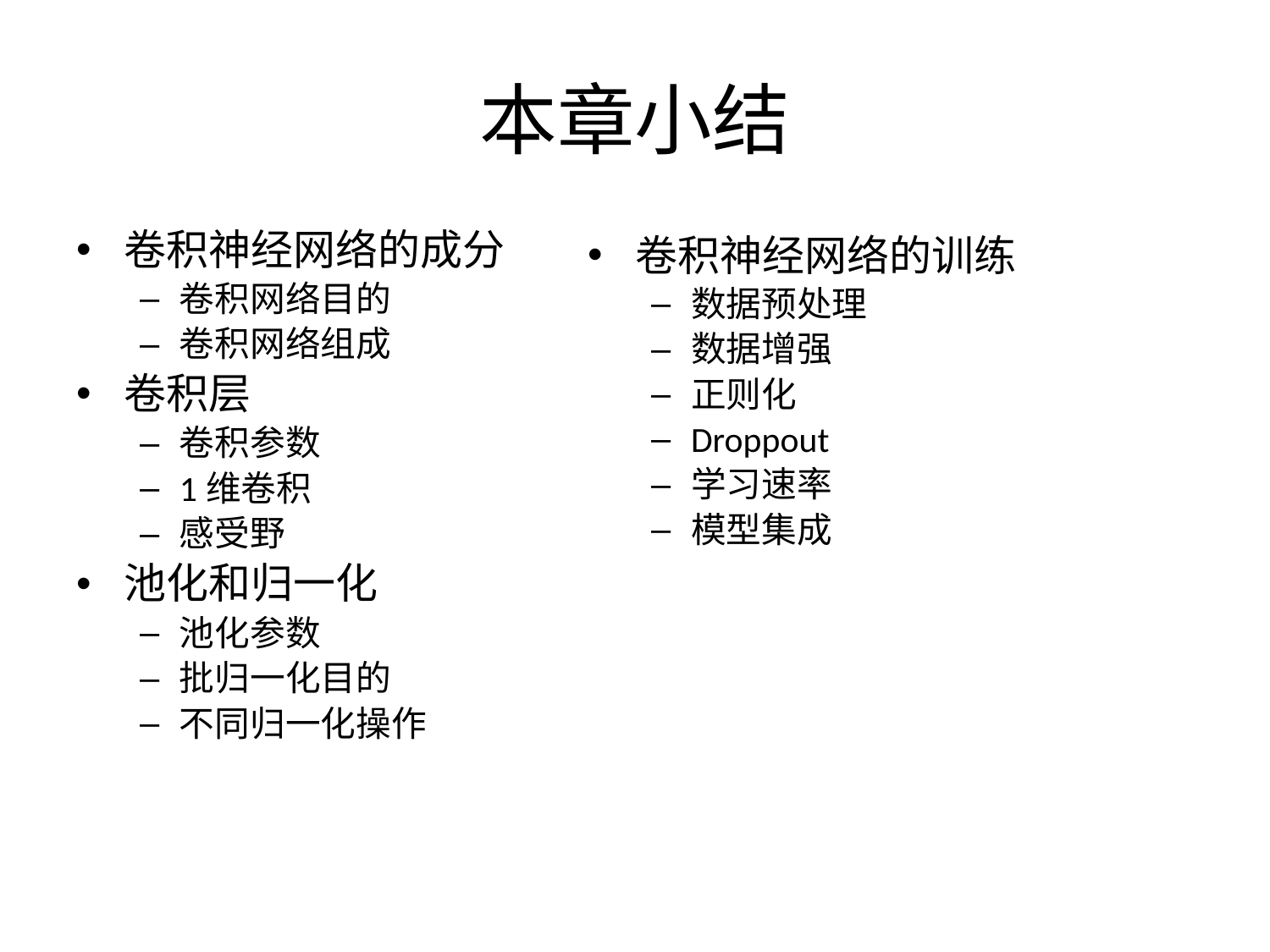

# 本章小结
卷积神经网络的成分
卷积网络目的
卷积网络组成
卷积层
卷积参数
1维卷积
感受野
池化和归一化
池化参数
批归一化目的
不同归一化操作

卷积神经网络的训练
数据预处理
数据增强
正则化
Droppout
学习速率
模型集成